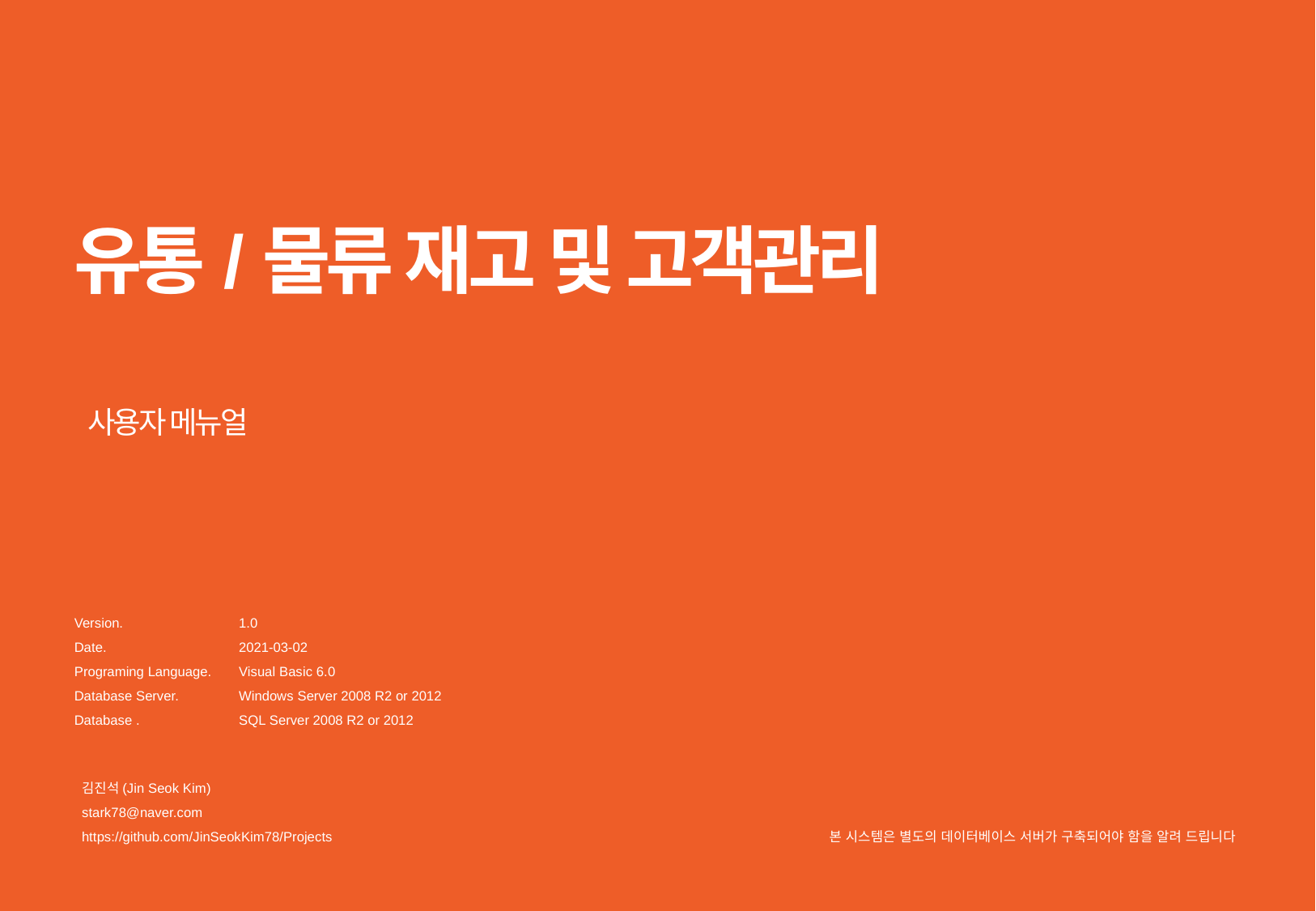

# 유통/물류 재고 및 고객관리
사용자 메뉴얼
Version.
Date.
Programing Language.
Database Server.
Database .
1.0
2021-03-02
Visual Basic 6.0
Windows Server 2008 R2 or 2012
SQL Server 2008 R2 or 2012
김진석(Jin Seok Kim)
stark78@naver.com
https://github.com/JinSeokKim78/Projects
본 시스템은 별도의 데이터베이스 서버가 구축되어야 함을 알려 드립니다